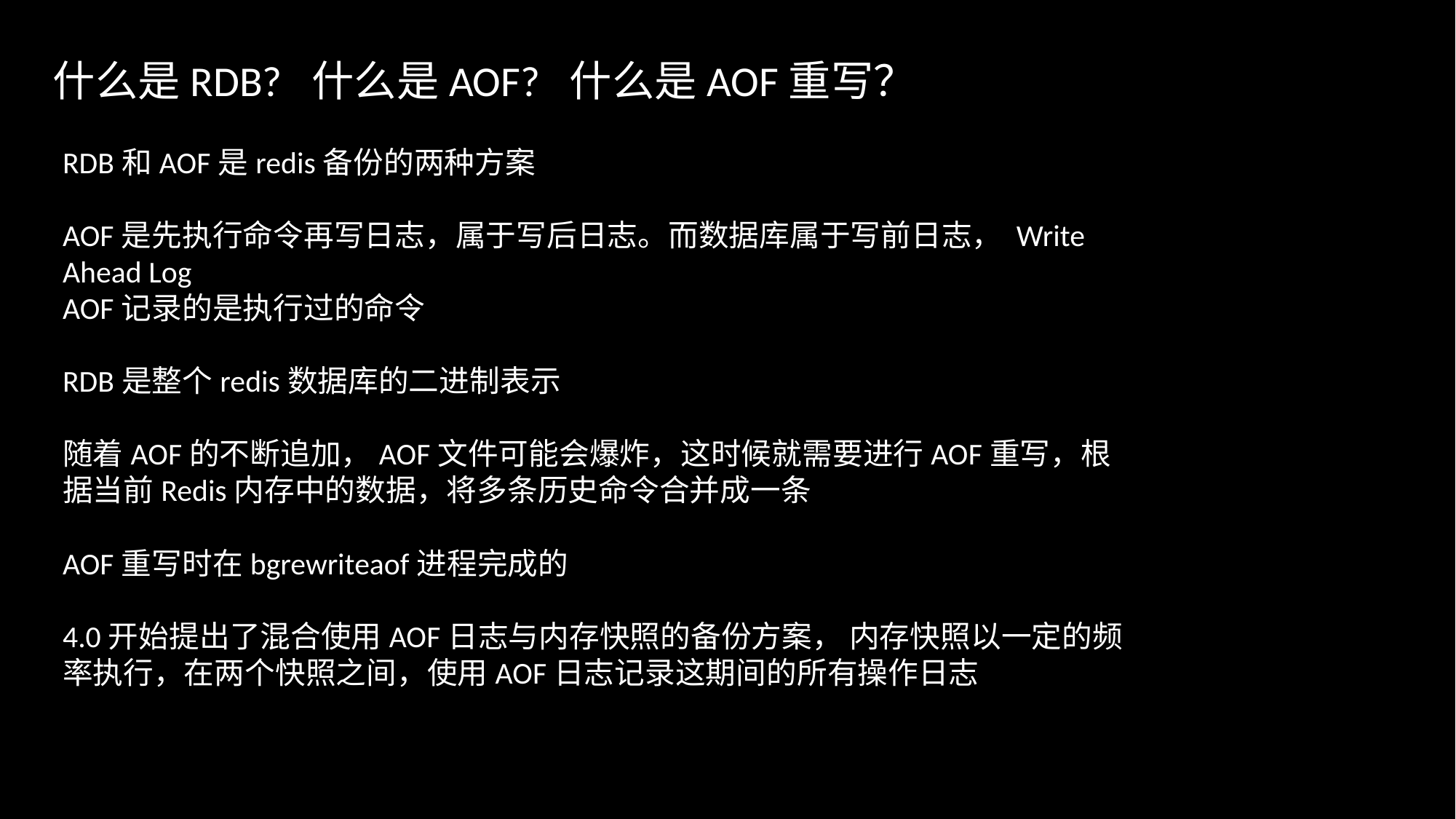

什么是RDB?  什么是AOF?  什么是AOF重写？
RDB和AOF是redis备份的两种方案

AOF是先执行命令再写日志，属于写后日志。而数据库属于写前日志， Write Ahead Log
AOF记录的是执行过的命令

RDB是整个redis数据库的二进制表示

随着AOF的不断追加，AOF文件可能会爆炸，这时候就需要进行AOF重写，根据当前Redis内存中的数据，将多条历史命令合并成一条

AOF重写时在bgrewriteaof进程完成的

4.0开始提出了混合使用AOF日志与内存快照的备份方案， 内存快照以一定的频率执行，在两个快照之间，使用AOF日志记录这期间的所有操作日志